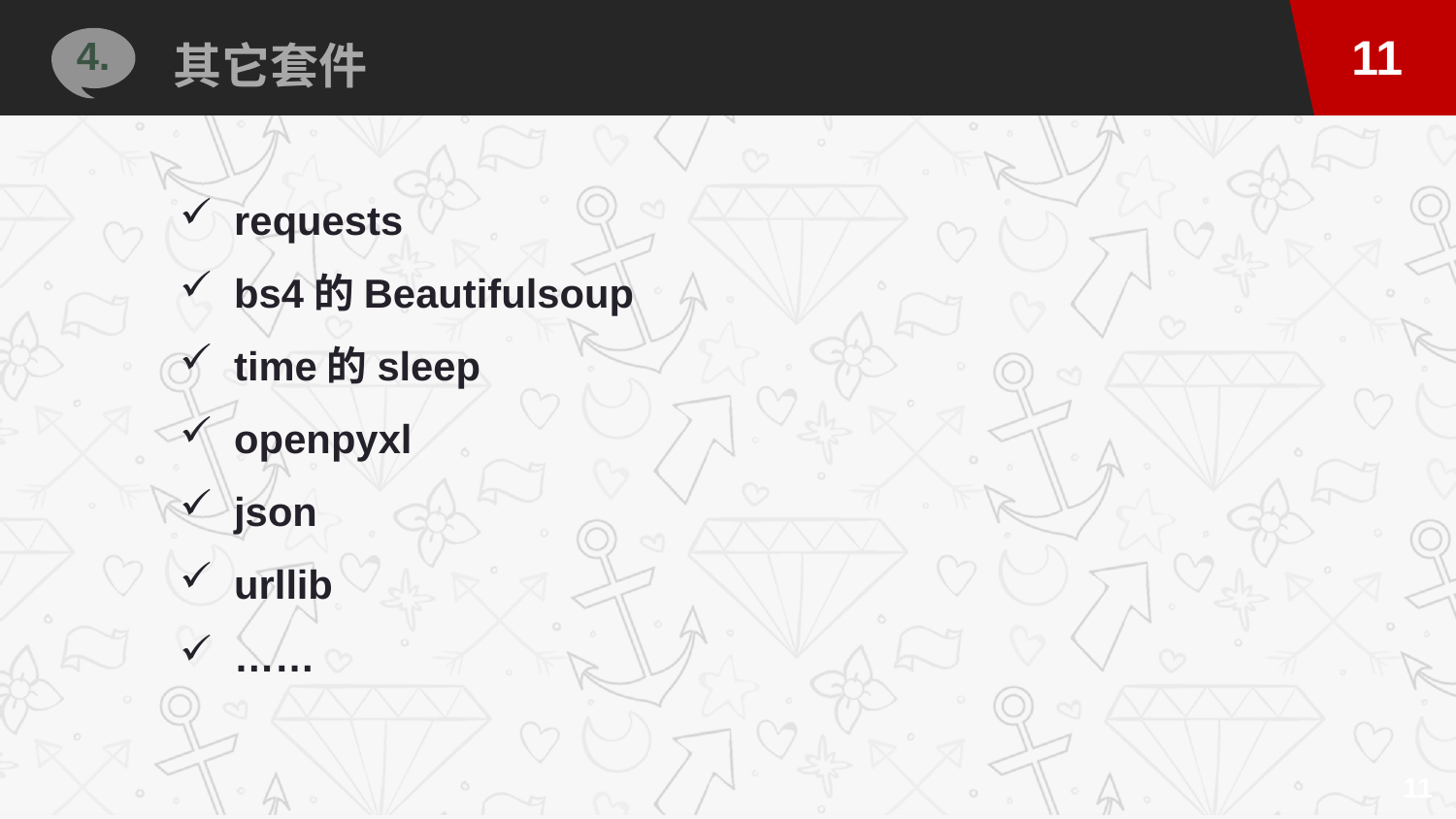

其它套件
4.

requests
bs4的Beautifulsoup
time的sleep
openpyxl
json
urllib
……
11